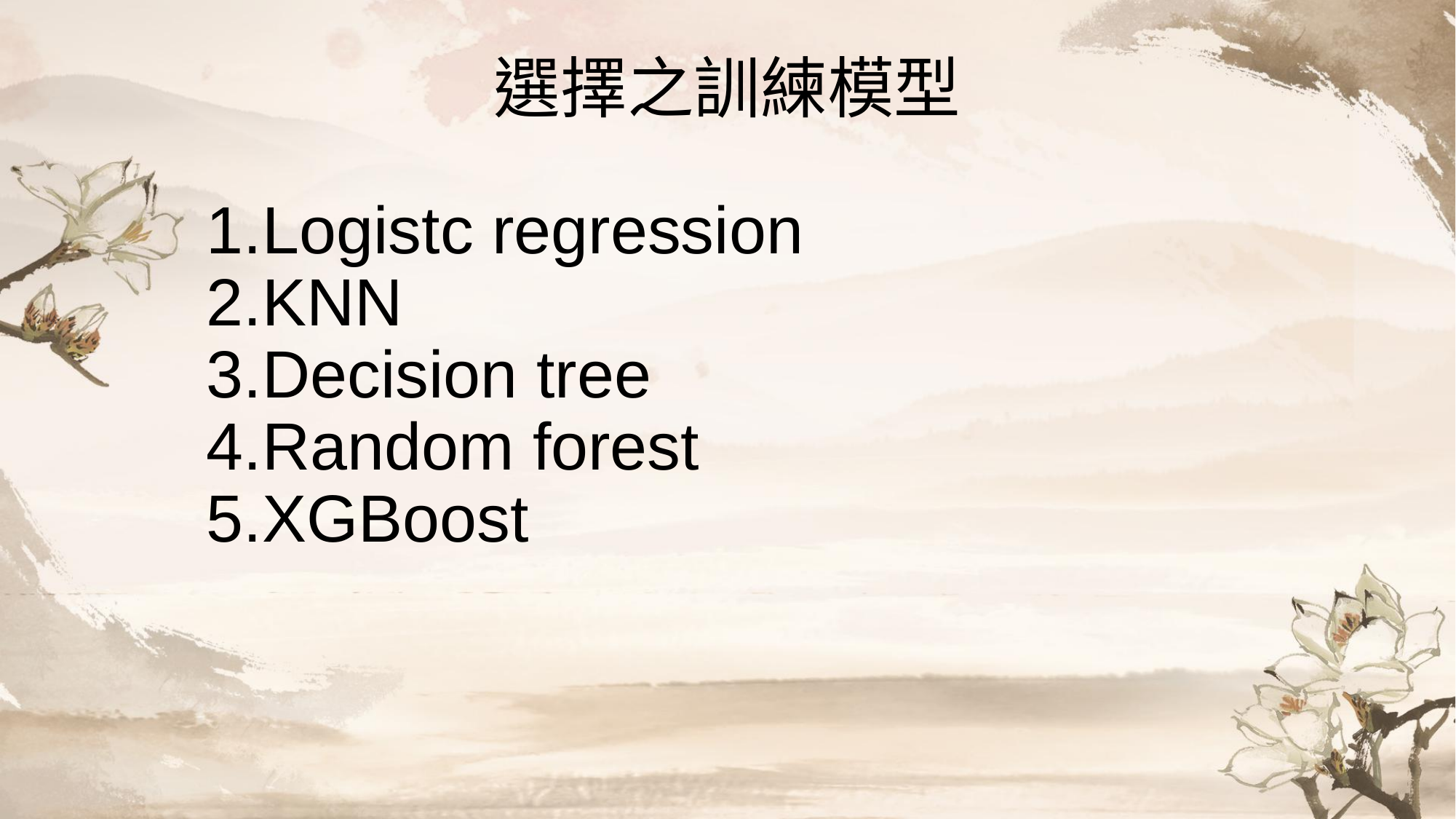

# 選擇之訓練模型
1.Logistc regression
2.KNN
3.Decision tree
4.Random forest
5.XGBoost